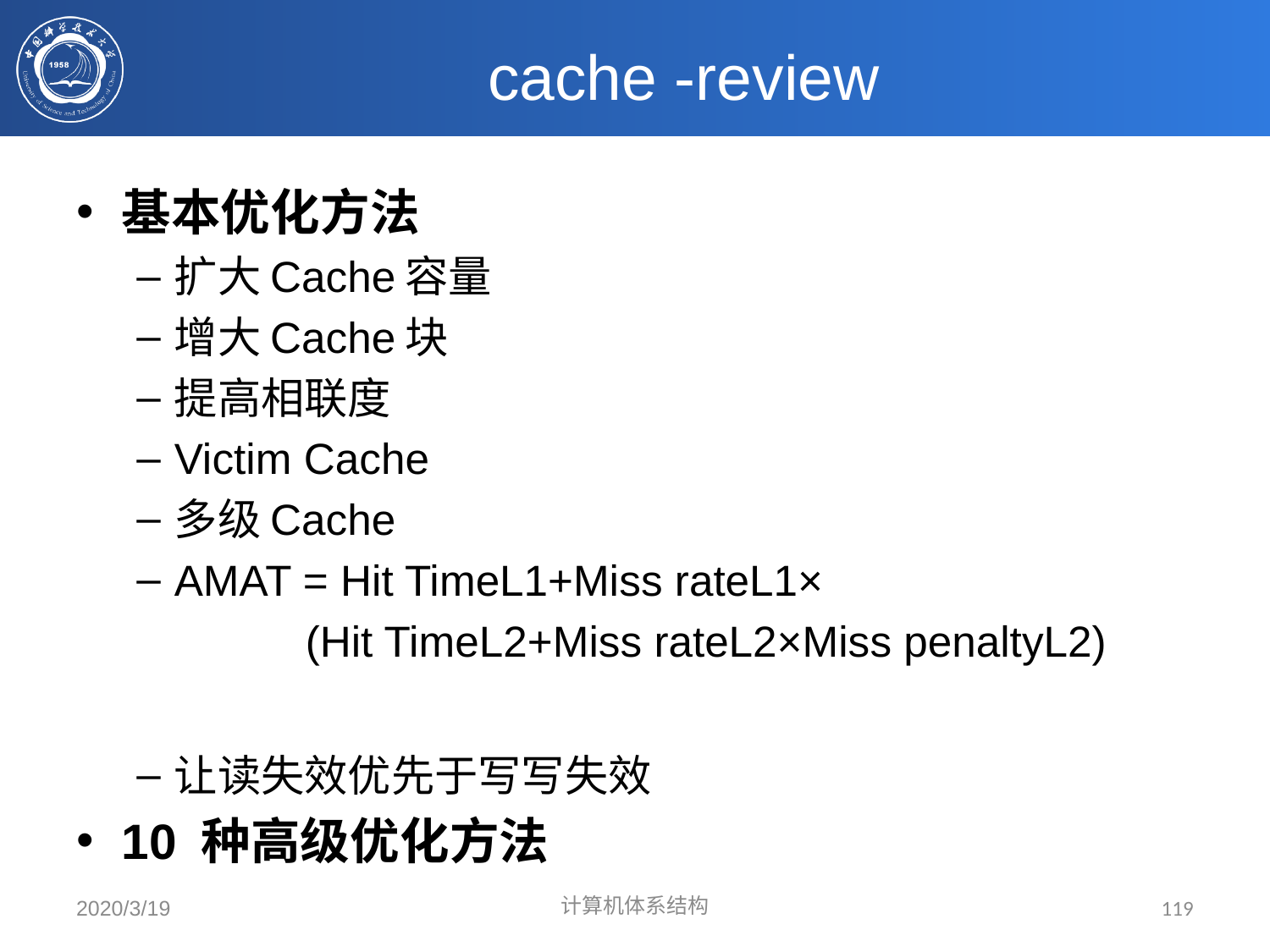

# cache -review
基本优化方法
扩大Cache容量
增大Cache块
提高相联度
Victim Cache
多级Cache
AMAT = Hit TimeL1+Miss rateL1×
              (Hit TimeL2+Miss rateL2×Miss penaltyL2)

让读失效优先于写写失效
10 种高级优化方法
2020/3/19
计算机体系结构
119